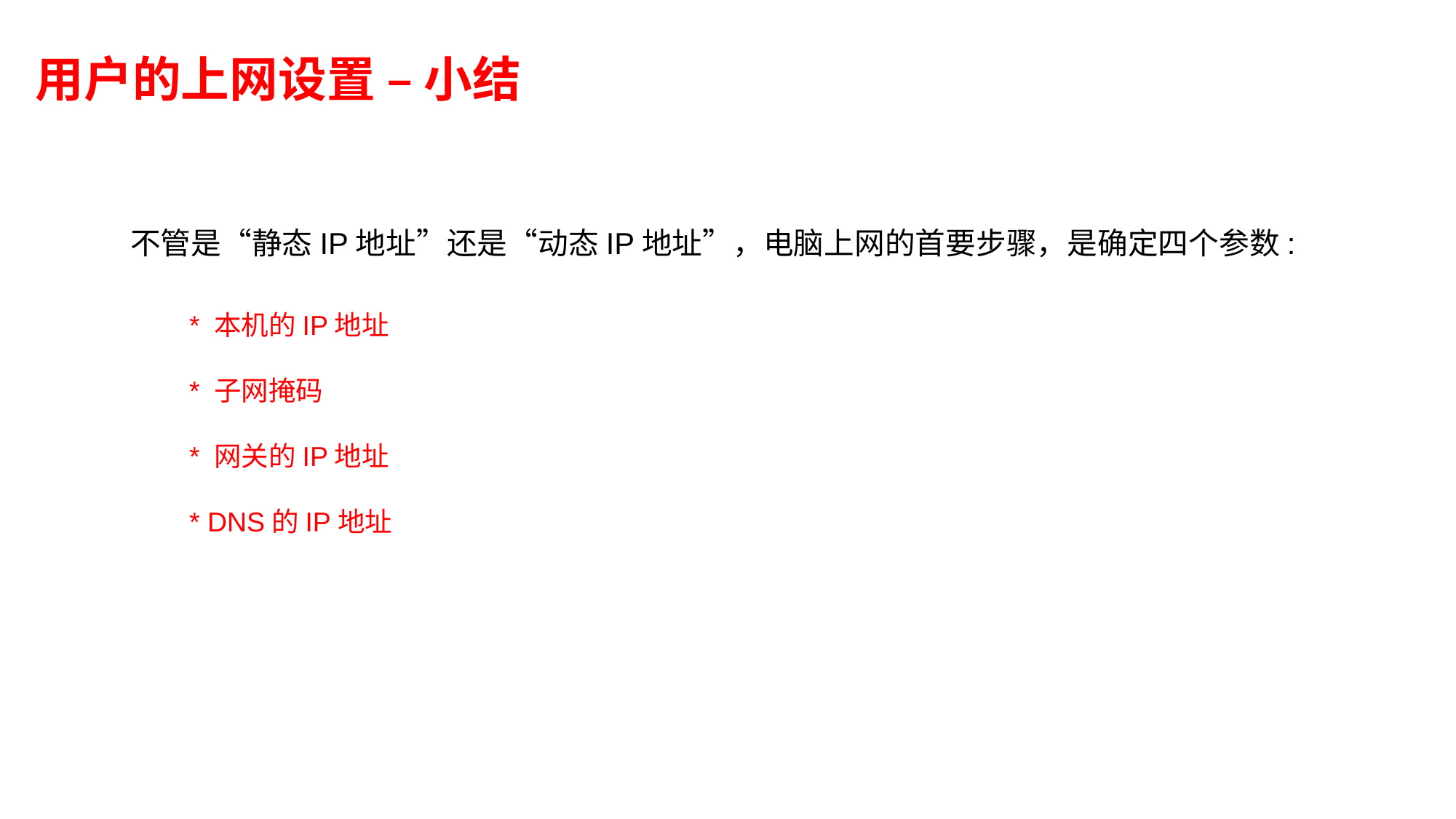

用户的上网设置 – 小结
不管是“静态IP地址”还是“动态IP地址”，电脑上网的首要步骤，是确定四个参数:
* 本机的IP地址
* 子网掩码
* 网关的IP地址
* DNS的IP地址